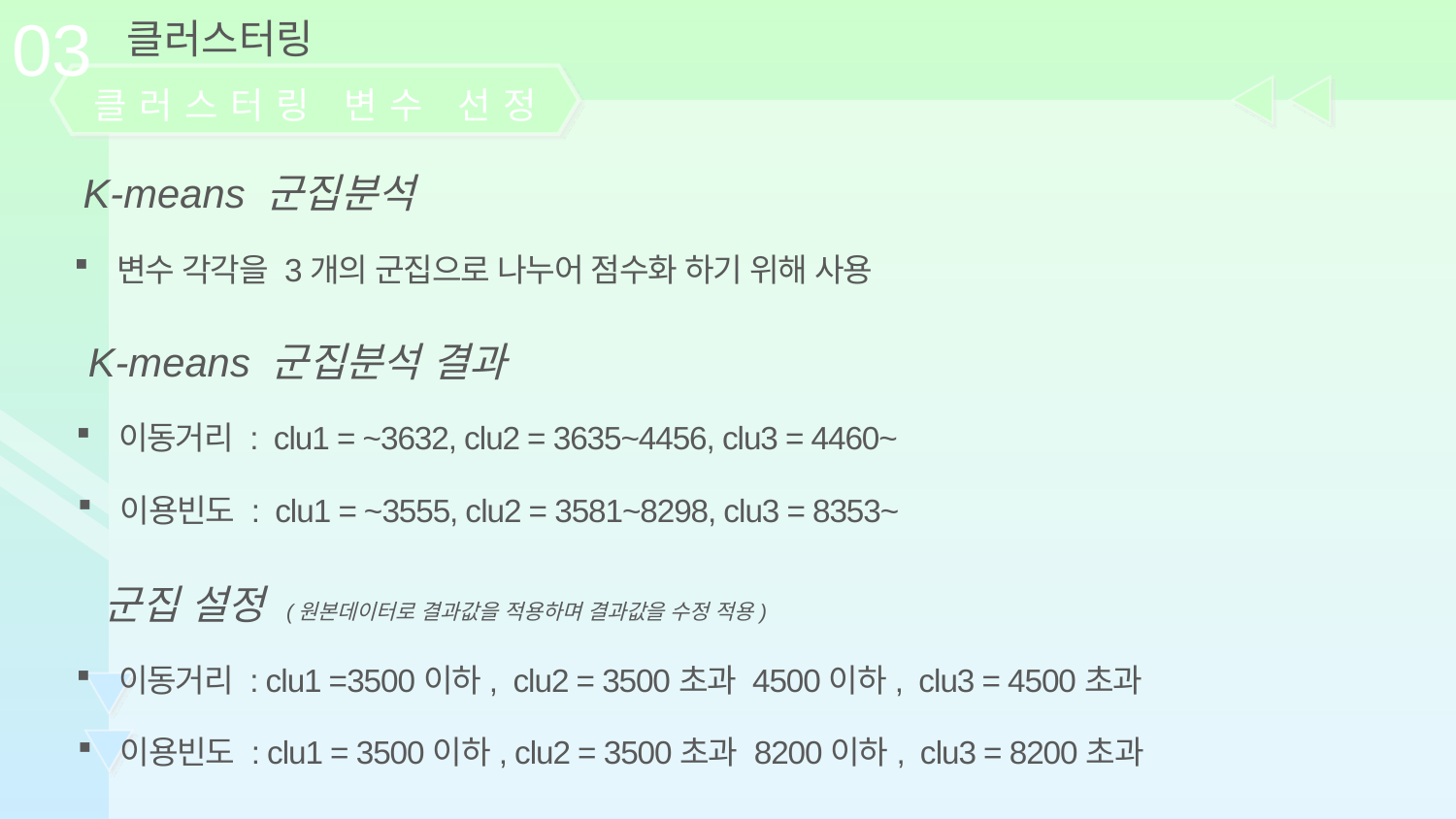

03
클러스터링
클러스터링 변수 선정
K-means 군집분석
변수 각각을 3개의 군집으로 나누어 점수화 하기 위해 사용
K-means 군집분석 결과
이동거리 :  clu1 = ~3632, clu2 = 3635~4456, clu3 = 4460~
이용빈도 :  clu1 = ~3555, clu2 = 3581~8298, clu3 = 8353~
군집 설정 (원본데이터로 결과값을 적용하며 결과값을 수정 적용)
이동거리 : clu1 =3500이하,  clu2 = 3500초과 4500이하,  clu3 = 4500초과
이용빈도 : clu1 = 3500이하, clu2 = 3500초과 8200이하,  clu3 = 8200초과